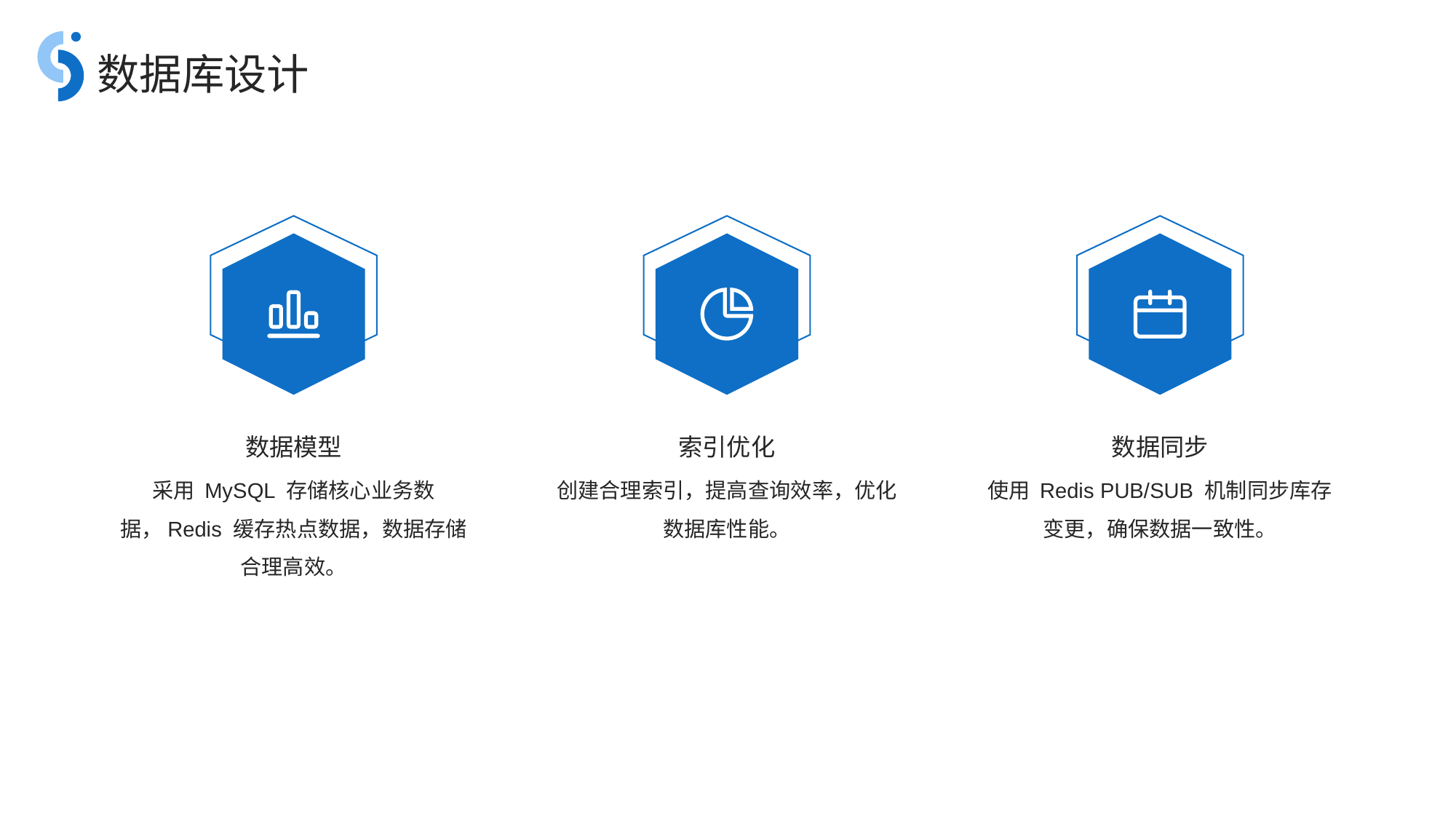

数据库设计

数据模型
索引优化
数据同步
采用 MySQL 存储核心业务数据，Redis 缓存热点数据，数据存储合理高效。
创建合理索引，提高查询效率，优化数据库性能。
使用 Redis PUB/SUB 机制同步库存变更，确保数据一致性。